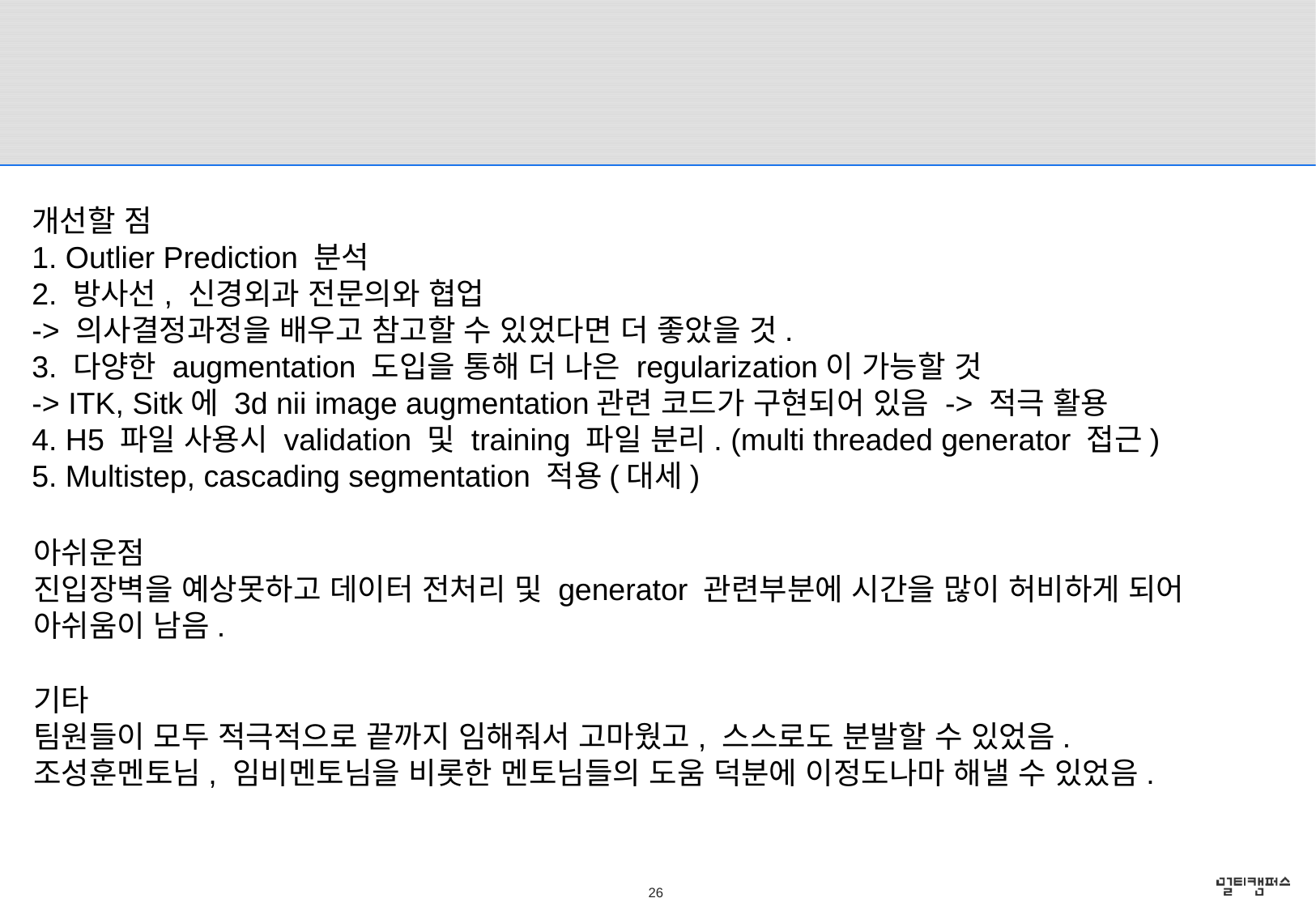

Lee
#
개선할 점
1. Outlier Prediction 분석
2. 방사선, 신경외과 전문의와 협업
-> 의사결정과정을 배우고 참고할 수 있었다면 더 좋았을 것.
3. 다양한 augmentation 도입을 통해 더 나은 regularization이 가능할 것
-> ITK, Sitk에 3d nii image augmentation관련 코드가 구현되어 있음 -> 적극 활용
4. H5 파일 사용시 validation 및 training 파일 분리. (multi threaded generator 접근)
5. Multistep, cascading segmentation 적용(대세)
아쉬운점
진입장벽을 예상못하고 데이터 전처리 및 generator 관련부분에 시간을 많이 허비하게 되어 아쉬움이 남음.
기타
팀원들이 모두 적극적으로 끝까지 임해줘서 고마웠고, 스스로도 분발할 수 있었음.
조성훈멘토님, 임비멘토님을 비롯한 멘토님들의 도움 덕분에 이정도나마 해낼 수 있었음.